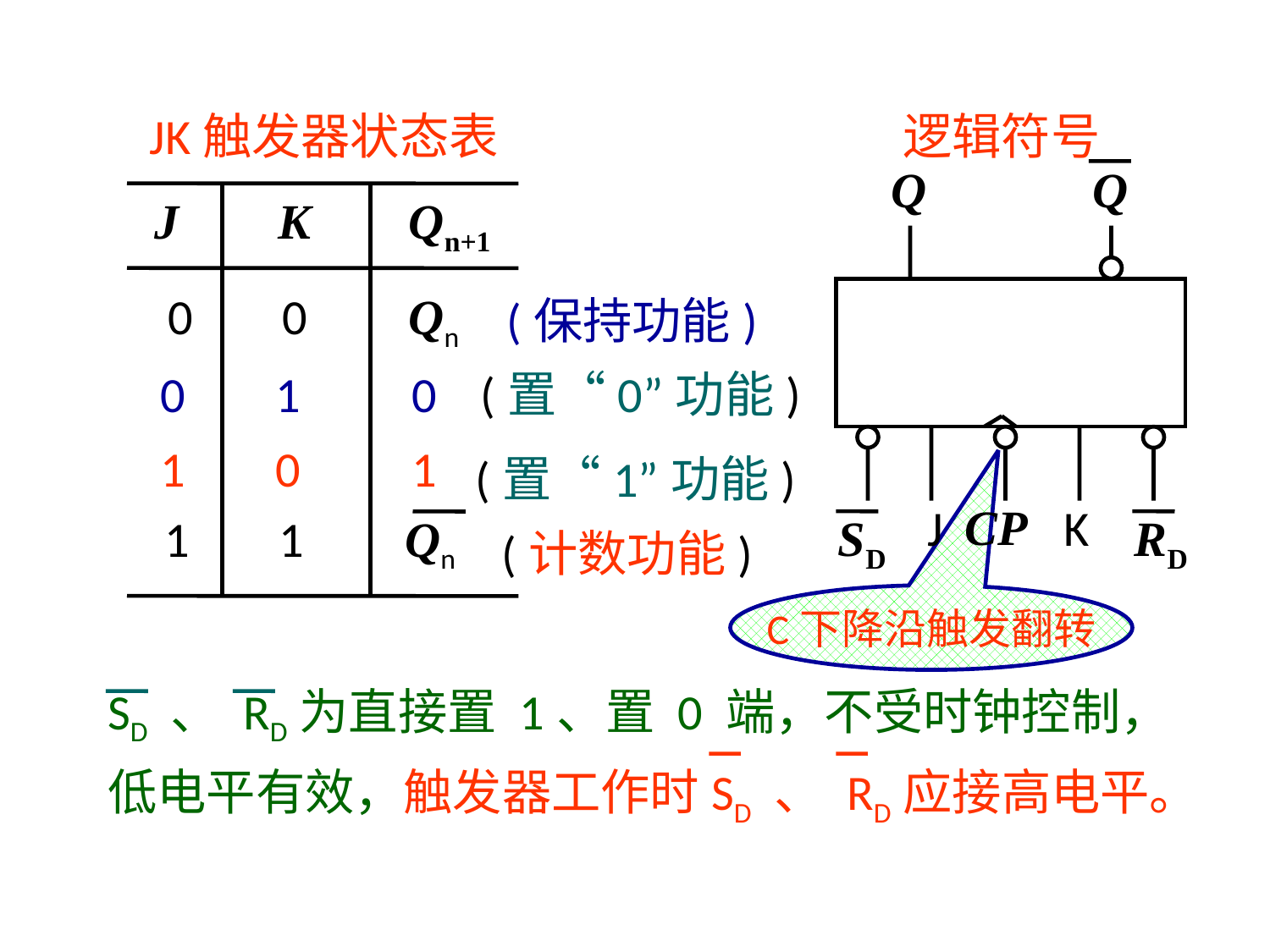

JK触发器状态表

J        K        Qn+1
  0        0         Qn
  0        1          0
  1        0          1
  1        1         Qn

逻辑符号
Q
Q

J
CP
K
SD

RD

(保持功能)
 (置“0”功能)
  (置“1”功能)
 (计数功能)
C下降沿触发翻转
SD 、 RD为直接置 1、置 0 端，不受时钟控制，低电平有效，触发器工作时SD 、 RD应接高电平。